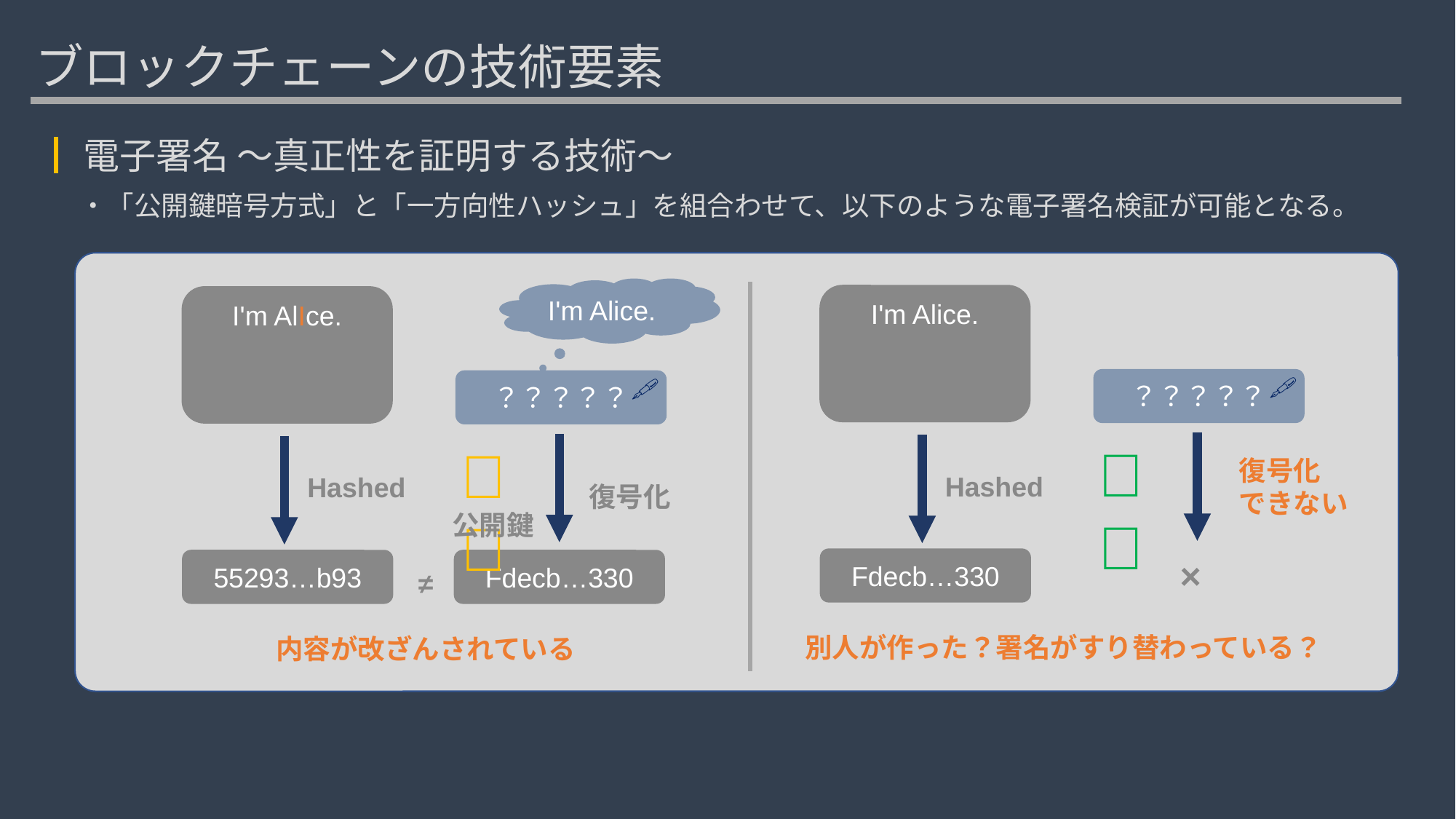

ブロックチェーンの技術要素
┃電子署名 ～真正性を証明する技術～
・「公開鍵暗号方式」と「一方向性ハッシュ」を組合わせて、以下のような電子署名検証が可能となる。

I'm Alice.
I'm Alice.
I'm AlIce.
🖋
🖋
？？？？？
？？？？？
🗝
🗝
復号化
できない
Hashed
Hashed
復号化
公開鍵
×
Fdecb…330
55293…b93
Fdecb…330

別人が作った？署名がすり替わっている？
≠

内容が改ざんされている